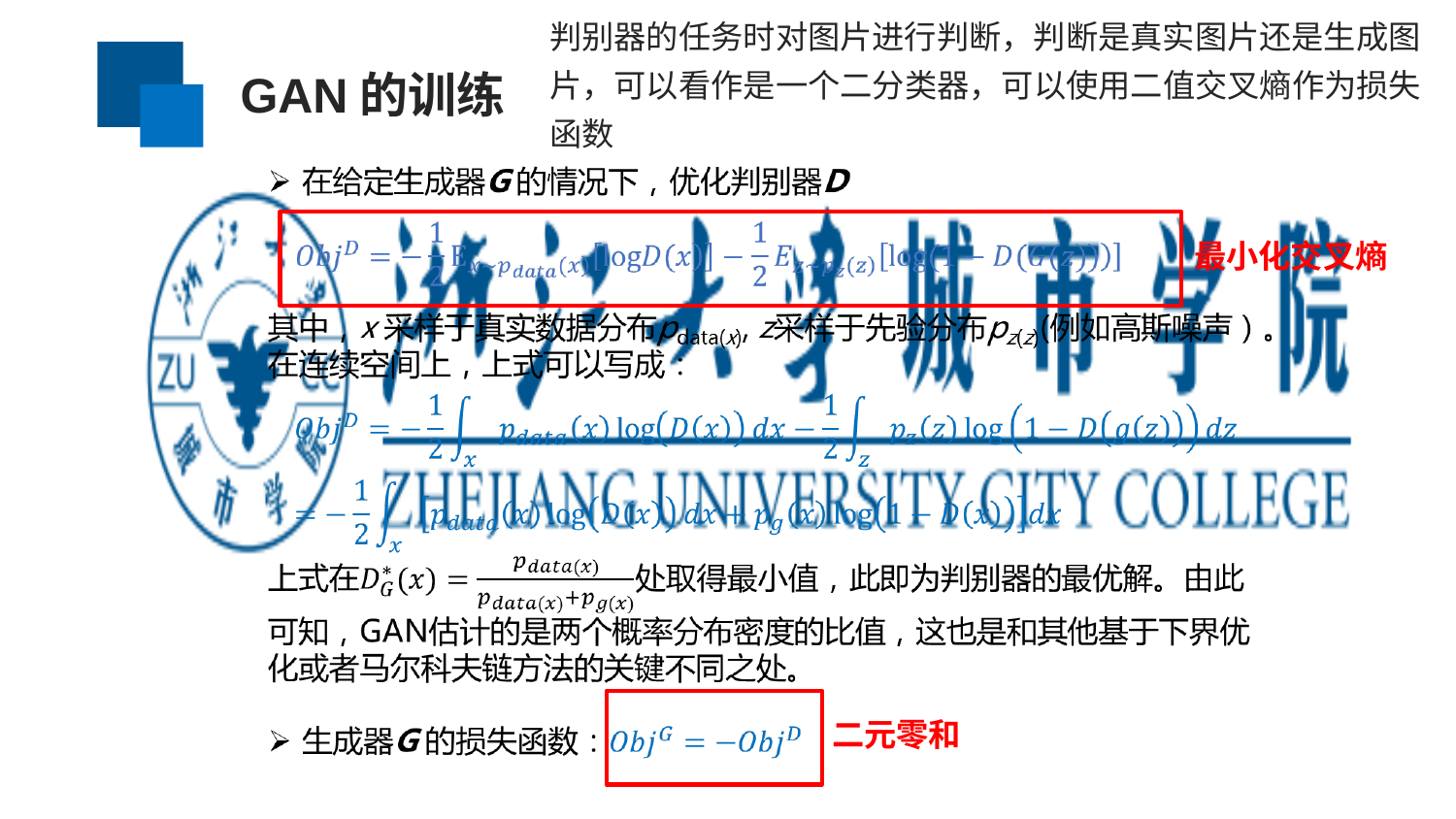

判别器的任务时对图片进行判断，判断是真实图片还是生成图片，可以看作是一个二分类器，可以使用二值交叉熵作为损失函数

GAN的训练

最小化交叉熵
16

二元零和
19